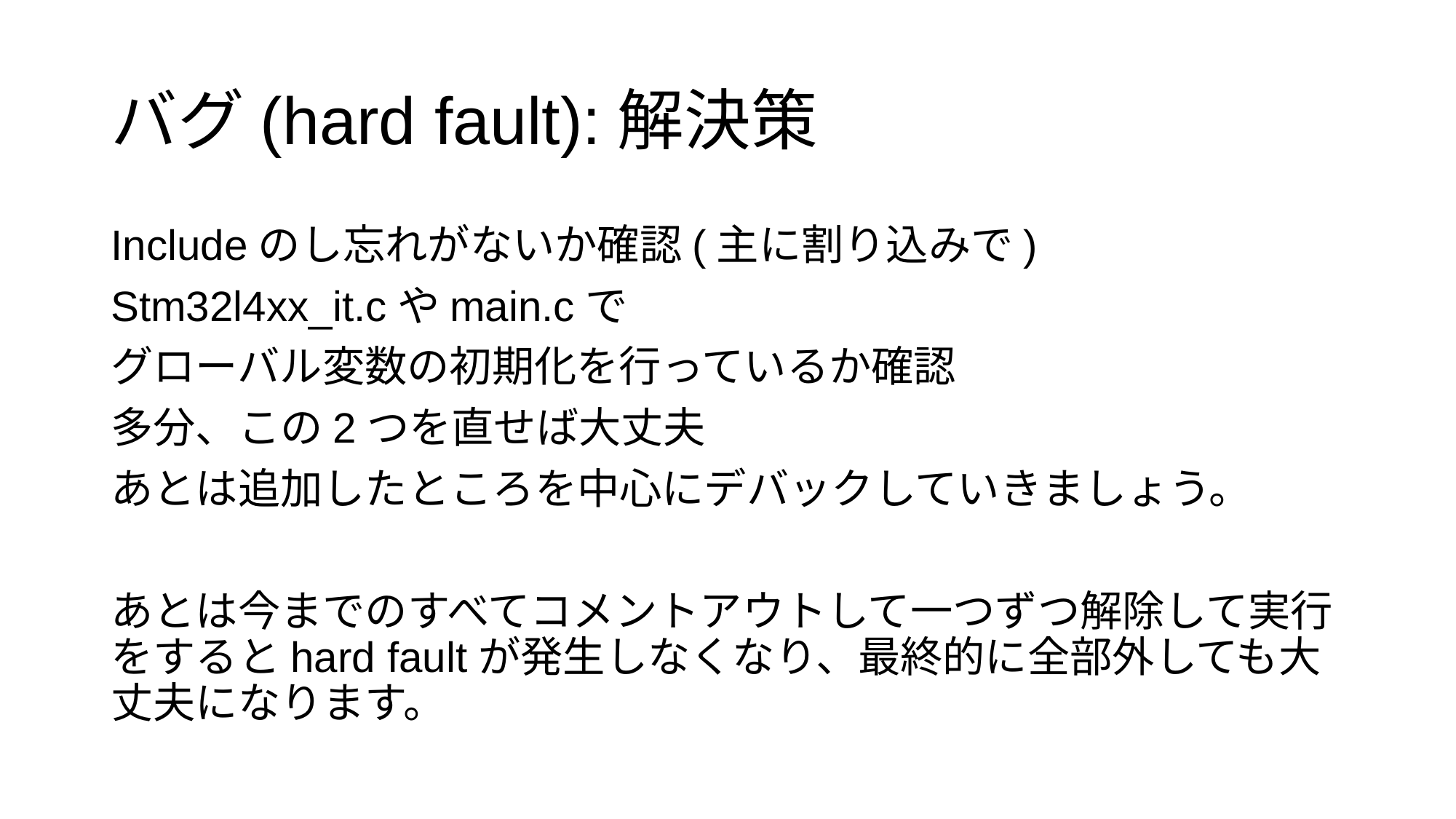

# バグ(hard fault):解決策
Includeのし忘れがないか確認(主に割り込みで)
Stm32l4xx_it.cやmain.cで
グローバル変数の初期化を行っているか確認
多分、この2つを直せば大丈夫
あとは追加したところを中心にデバックしていきましょう。

あとは今までのすべてコメントアウトして一つずつ解除して実行をするとhard faultが発生しなくなり、最終的に全部外しても大丈夫になります。